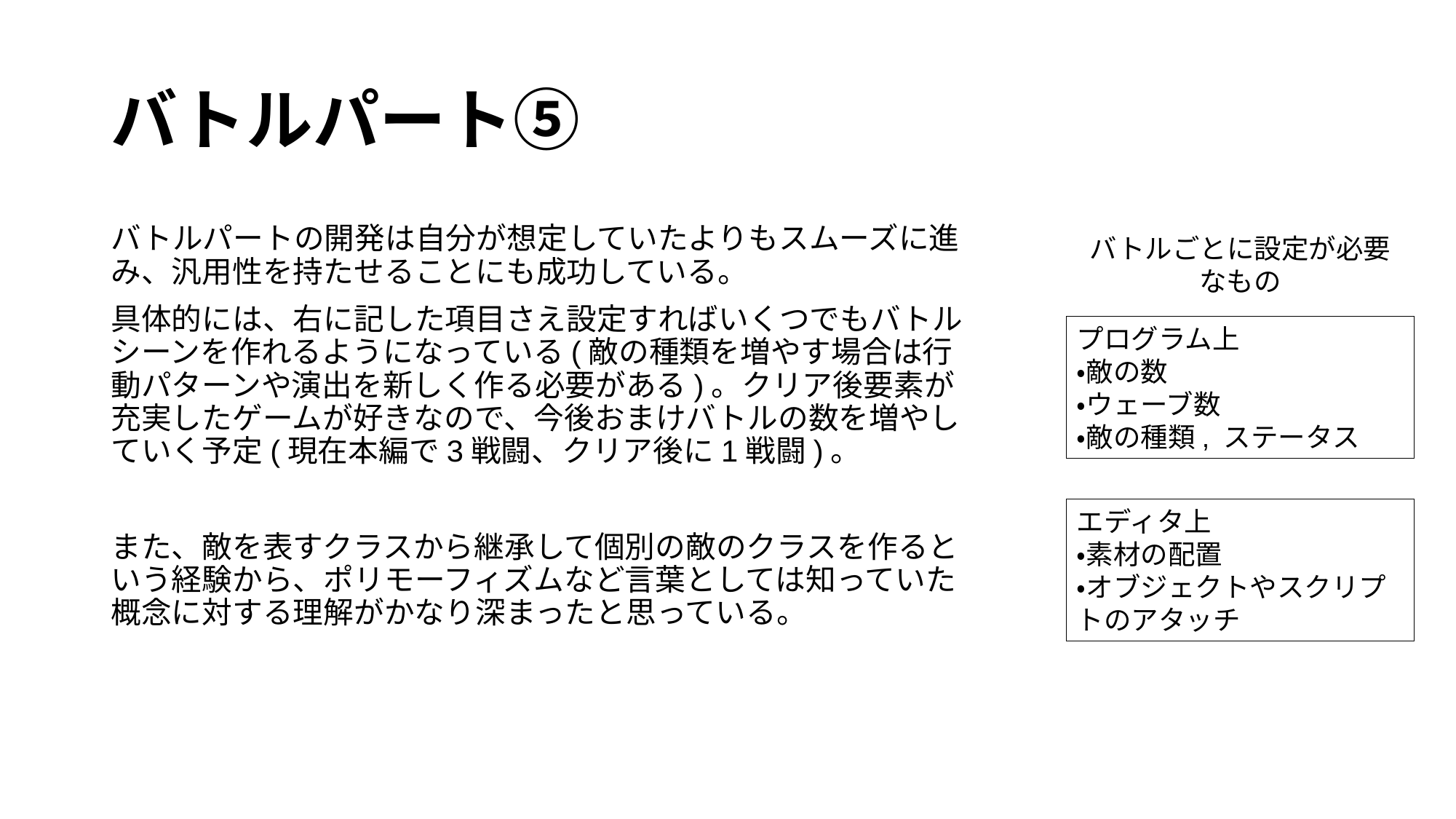

# バトルパート⑤
バトルパートの開発は自分が想定していたよりもスムーズに進み、汎用性を持たせることにも成功している。
具体的には、右に記した項目さえ設定すればいくつでもバトルシーンを作れるようになっている(敵の種類を増やす場合は行動パターンや演出を新しく作る必要がある)。クリア後要素が充実したゲームが好きなので、今後おまけバトルの数を増やしていく予定(現在本編で3戦闘、クリア後に1戦闘)。

また、敵を表すクラスから継承して個別の敵のクラスを作るという経験から、ポリモーフィズムなど言葉としては知っていた概念に対する理解がかなり深まったと思っている。
バトルごとに設定が必要なもの
プログラム上
・敵の数
・ウェーブ数
・敵の種類, ステータス
エディタ上
・素材の配置
・オブジェクトやスクリプトのアタッチ